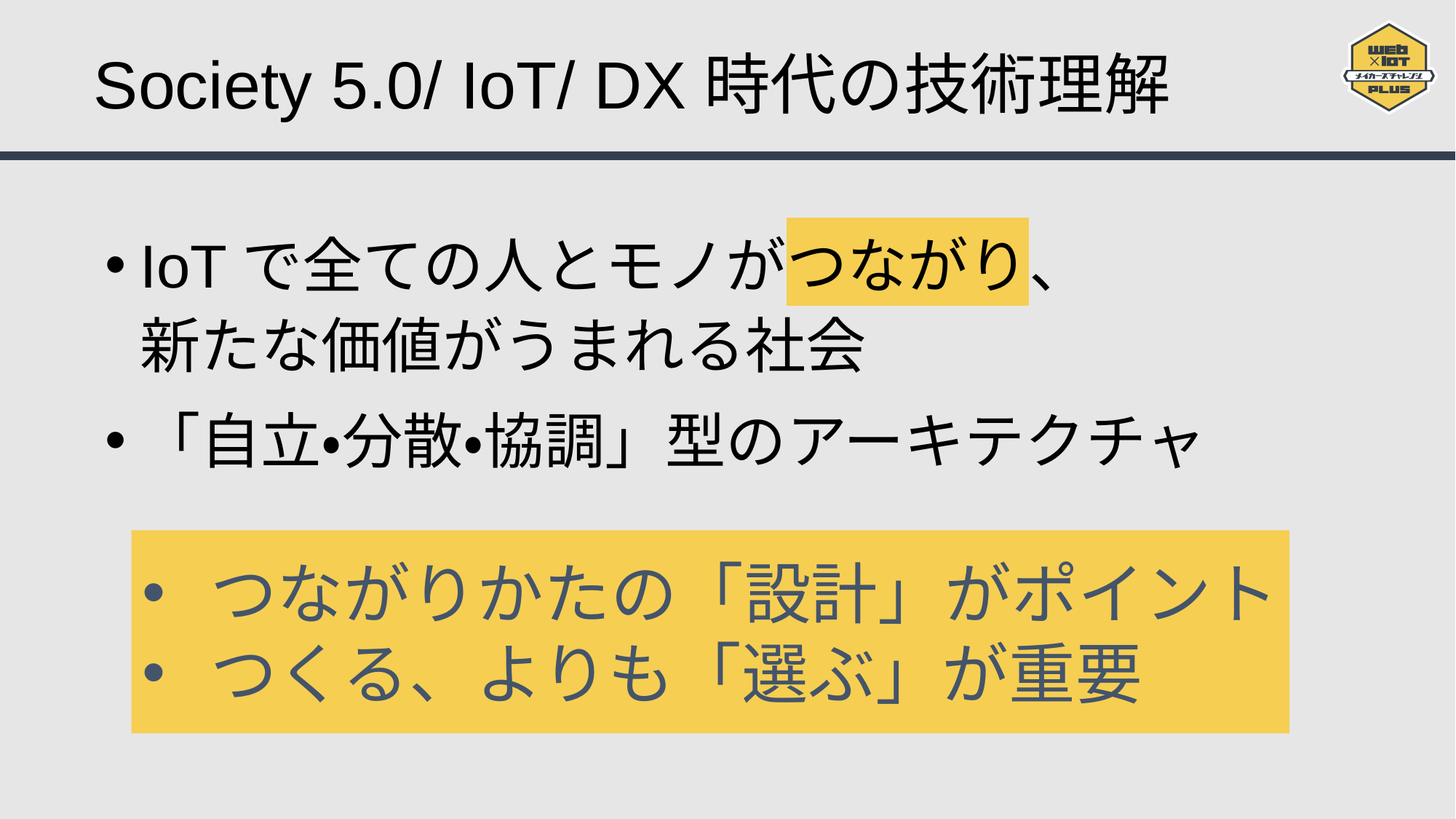

# Society 5.0/ IoT/ DX時代の技術理解
IoTで全ての人とモノがつながり、
新たな価値がうまれる社会
「自立・分散・協調」型のアーキテクチャ
つながりかたの「設計」がポイント
つくる、よりも「選ぶ」が重要